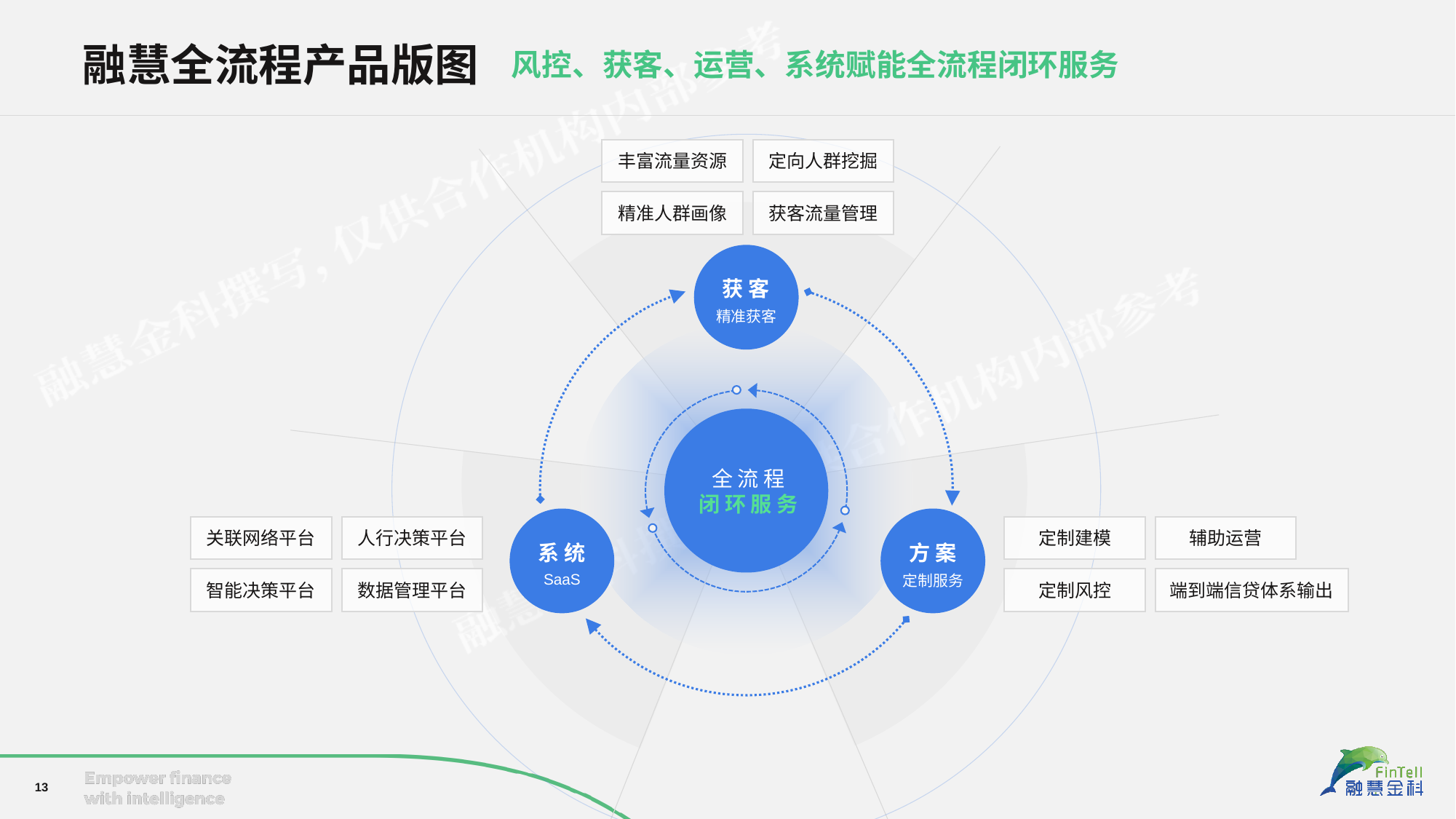

融慧全流程产品版图
风控、获客、运营、系统赋能全流程闭环服务

全流程
闭环服务
丰富流量资源
定向人群挖掘
精准人群画像
获客流量管理
获 客
精准获客
系 统
方 案
定制服务
关联网络平台
人行决策平台
定制建模
辅助运营
SaaS
智能决策平台
数据管理平台
定制风控
端到端信贷体系输出